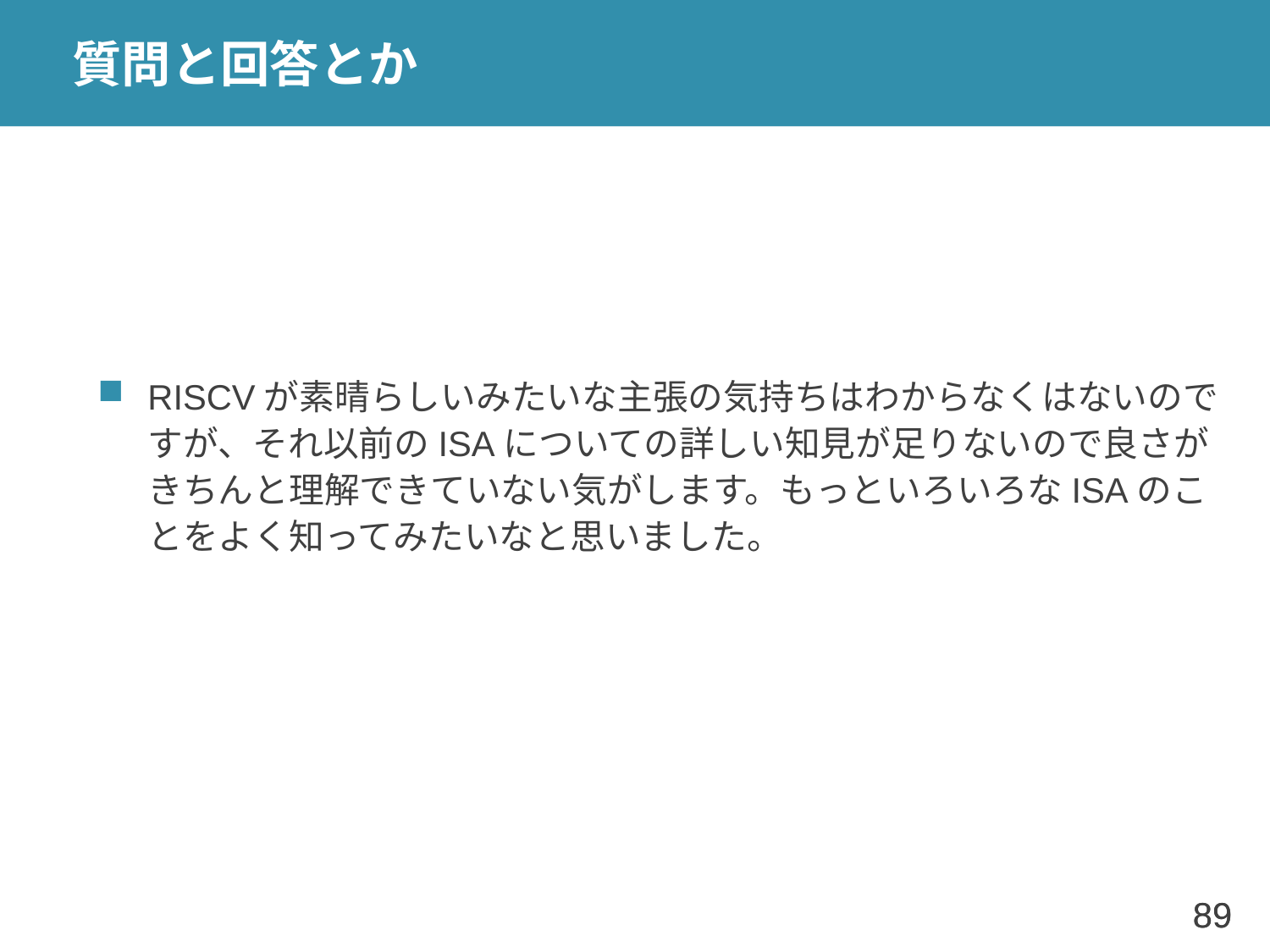

# 質問と回答とか
RISCVが素晴らしいみたいな主張の気持ちはわからなくはないのですが、それ以前のISAについての詳しい知見が足りないので良さがきちんと理解できていない気がします。もっといろいろなISAのことをよく知ってみたいなと思いました。